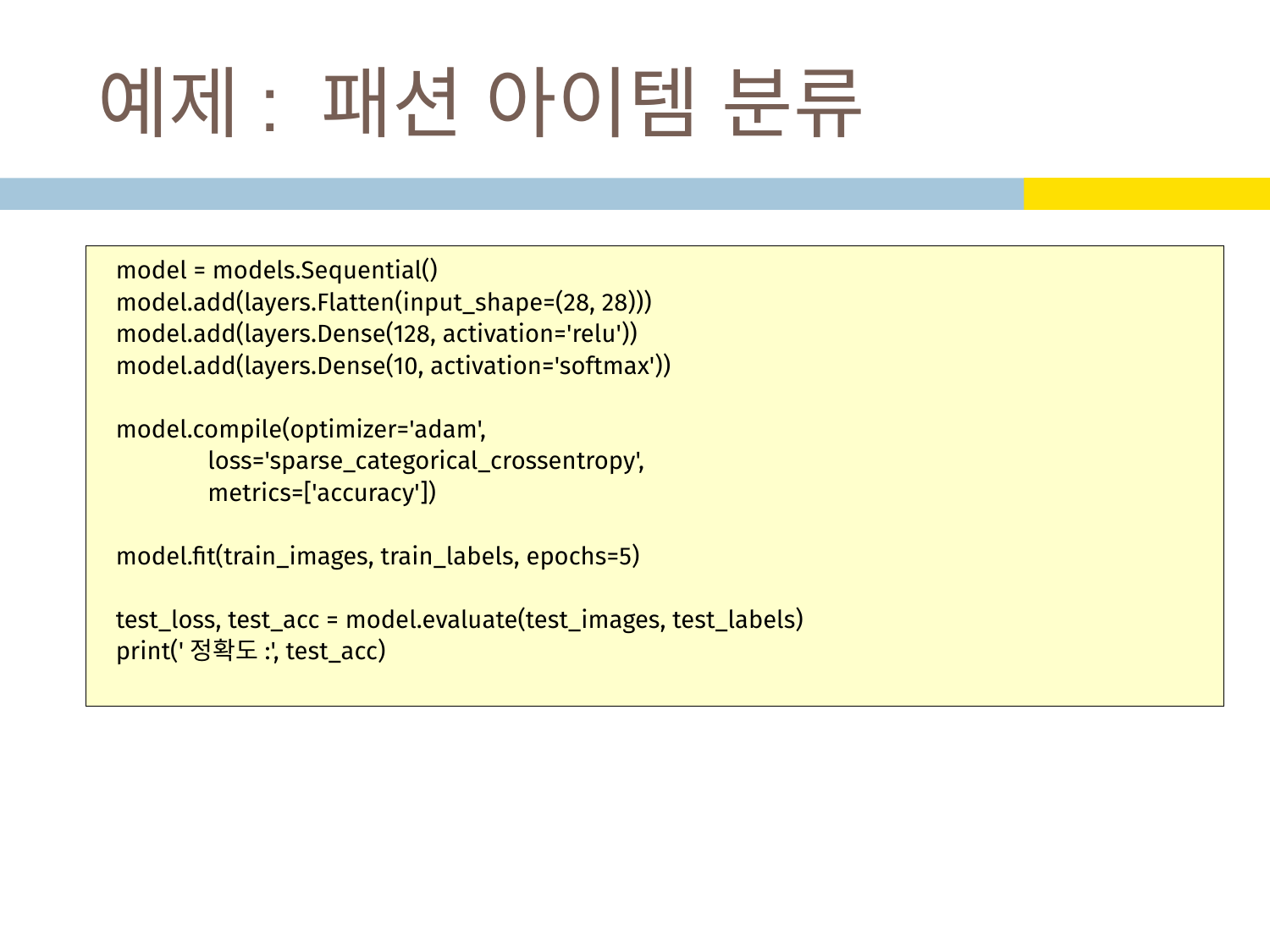

# 예제: 패션 아이템 분류
model = models.Sequential()
model.add(layers.Flatten(input_shape=(28, 28)))
model.add(layers.Dense(128, activation='relu'))
model.add(layers.Dense(10, activation='softmax'))

model.compile(optimizer='adam',
              loss='sparse_categorical_crossentropy',
              metrics=['accuracy'])

model.fit(train_images, train_labels, epochs=5)

test_loss, test_acc = model.evaluate(test_images, test_labels)
print('정확도:', test_acc)